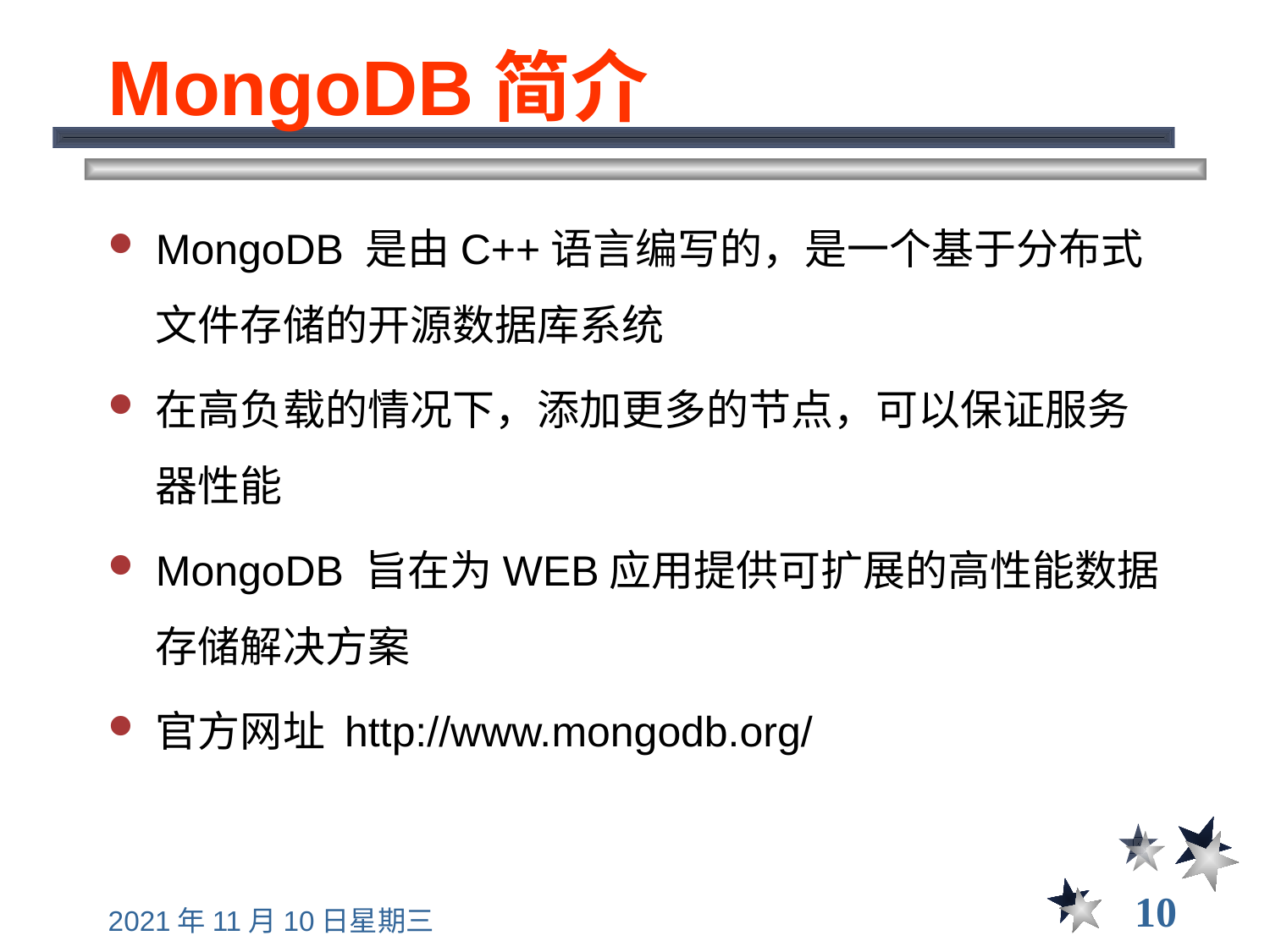

# MongoDB简介
MongoDB 是由C++语言编写的，是一个基于分布式文件存储的开源数据库系统
在高负载的情况下，添加更多的节点，可以保证服务器性能
MongoDB 旨在为WEB应用提供可扩展的高性能数据存储解决方案
官方网址 http://www.mongodb.org/

10
2021年11月10日星期三
大数据管理----前言